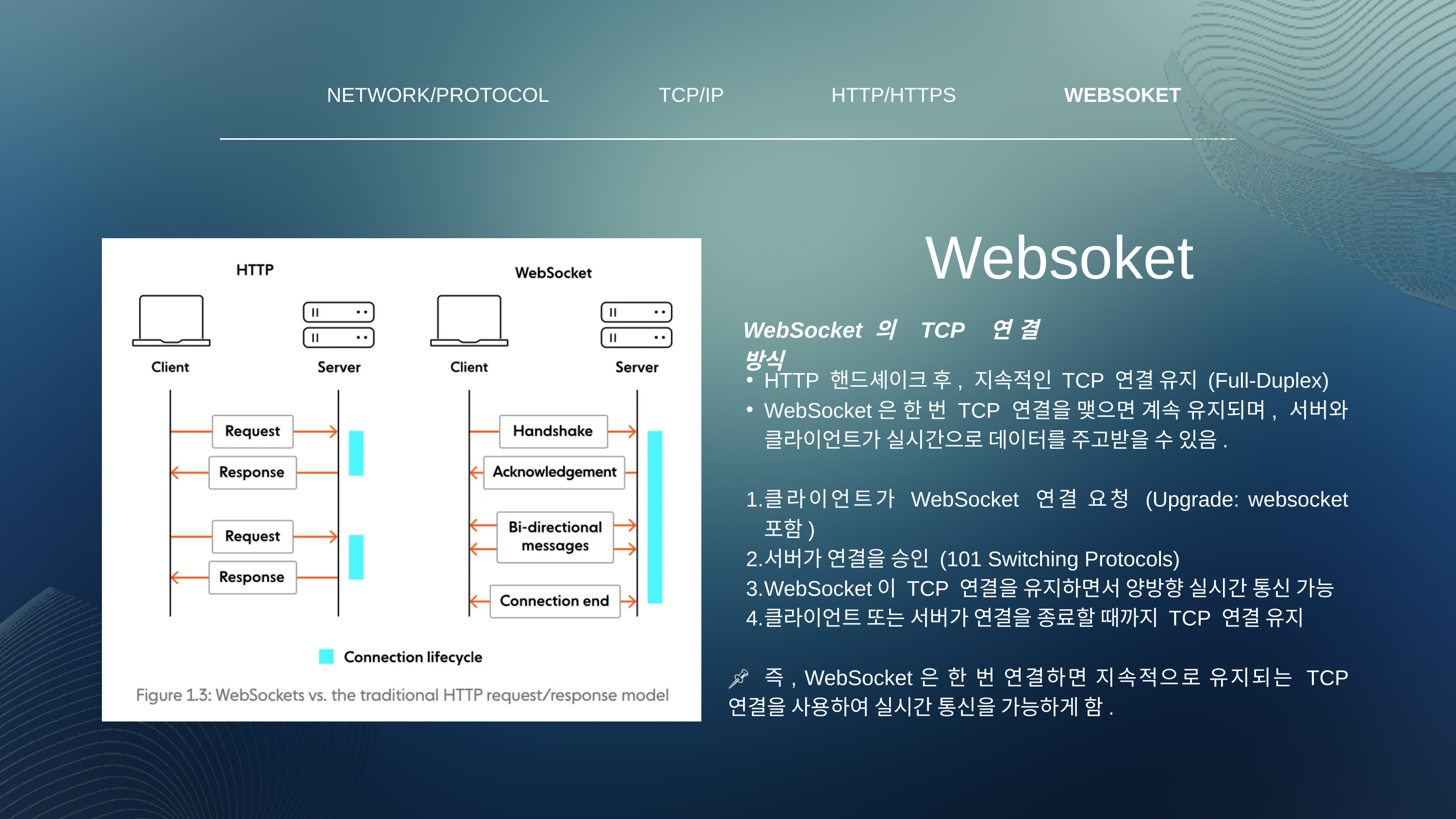

NETWORK/PROTOCOL
TCP/IP
HTTP/HTTPS
WEBSOKET

Websoket

WebSocket의 TCP 연결 방식
HTTP 핸드셰이크 후, 지속적인 TCP 연결 유지 (Full-Duplex)
WebSocket은 한 번 TCP 연결을 맺으면 계속 유지되며, 서버와 클라이언트가 실시간으로 데이터를 주고받을 수 있음.

클라이언트가 WebSocket 연결 요청 (Upgrade: websocket 포함)
서버가 연결을 승인 (101 Switching Protocols)
WebSocket이 TCP 연결을 유지하면서 양방향 실시간 통신 가능
클라이언트 또는 서버가 연결을 종료할 때까지 TCP 연결 유지

📌 즉, WebSocket은 한 번 연결하면 지속적으로 유지되는 TCP 연결을 사용하여 실시간 통신을 가능하게 함.